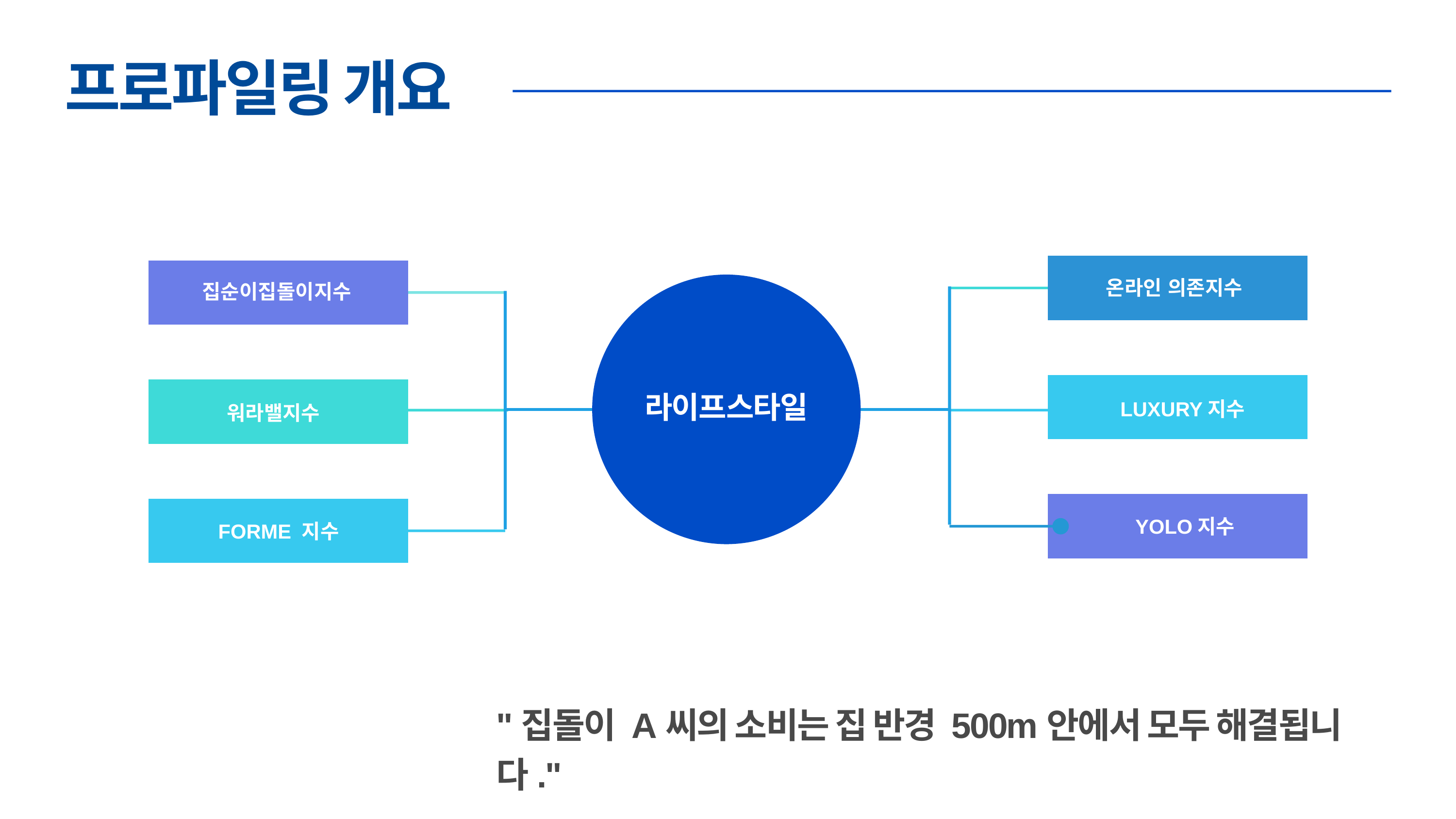

프로파일링 개요

YOLO지수

집순이집돌이지수
온라인 의존지수

라이프스타일
집순이집돌이지수

워라밸지수
LUXURY지수
워라밸지수

FORME지수
YOLO지수
FORME 지수

"집돌이 A씨의 소비는 집 반경 500m안에서 모두 해결됩니다."